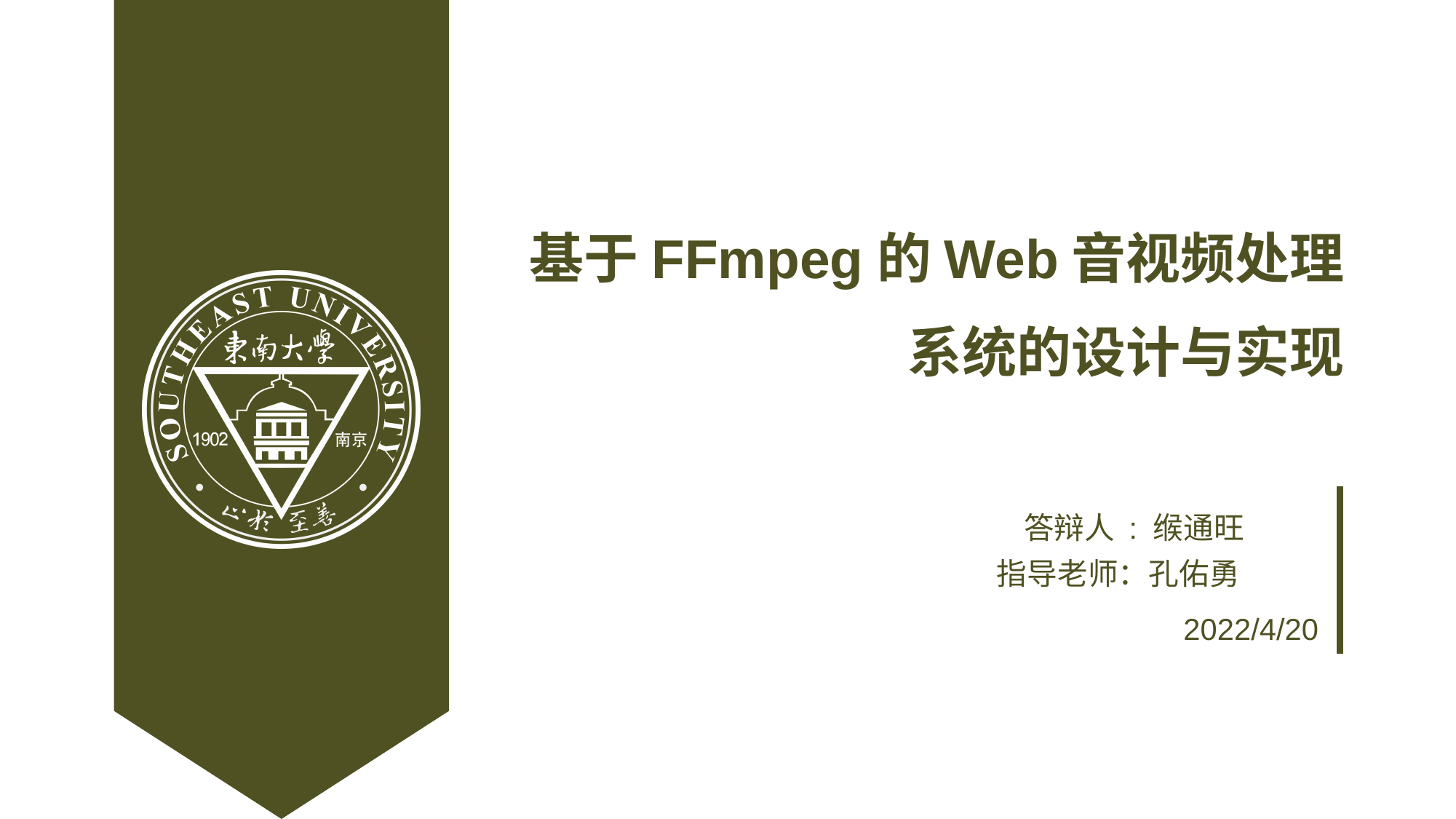

基于FFmpeg的Web音视频处理
系统的设计与实现

答辩人 : 缑通旺

指导老师：孔佑勇
2022/4/20